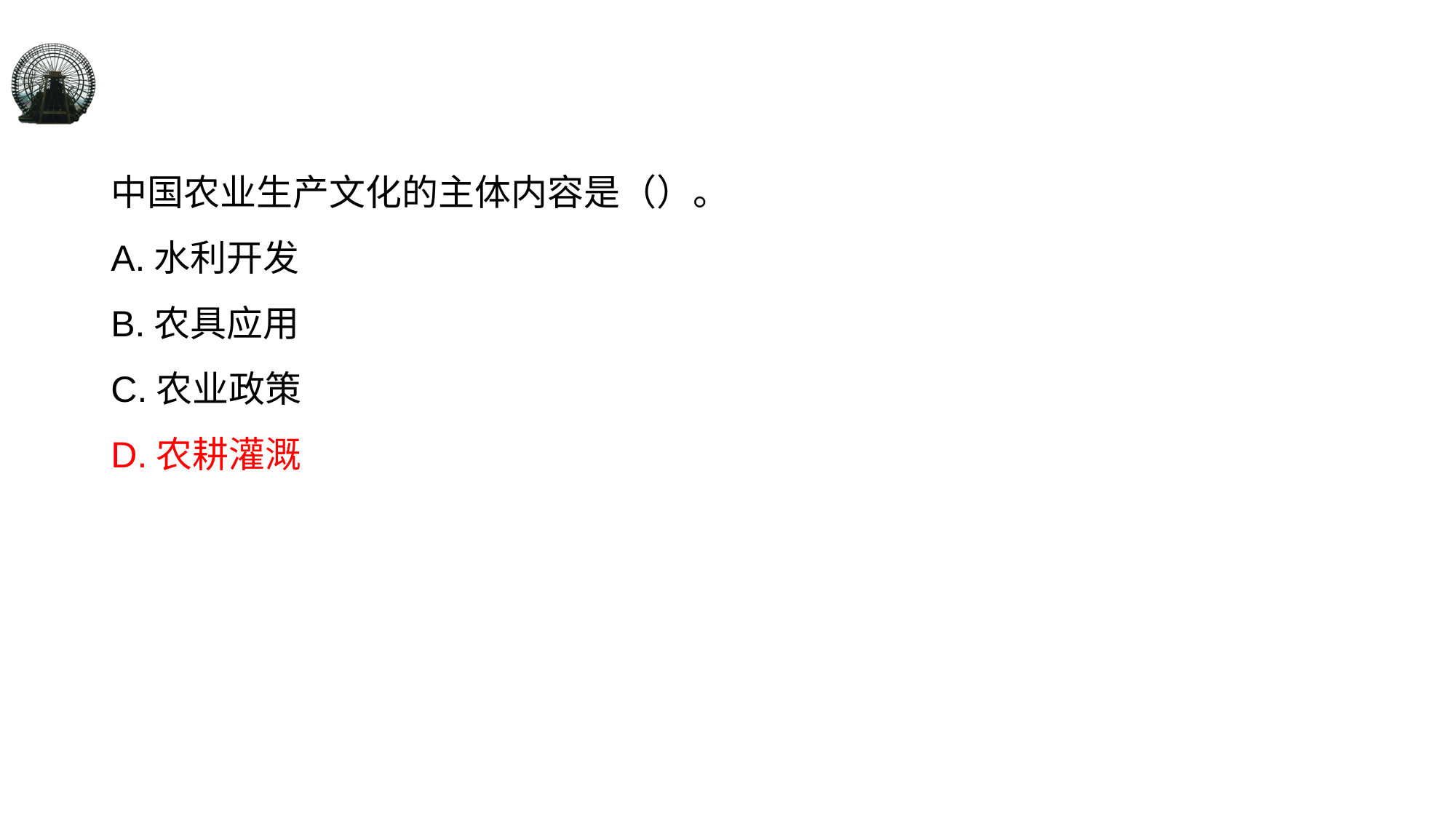

#
中国农业生产文化的主体内容是（）。
A.水利开发
B.农具应用
C.农业政策
D.农耕灌溉
31